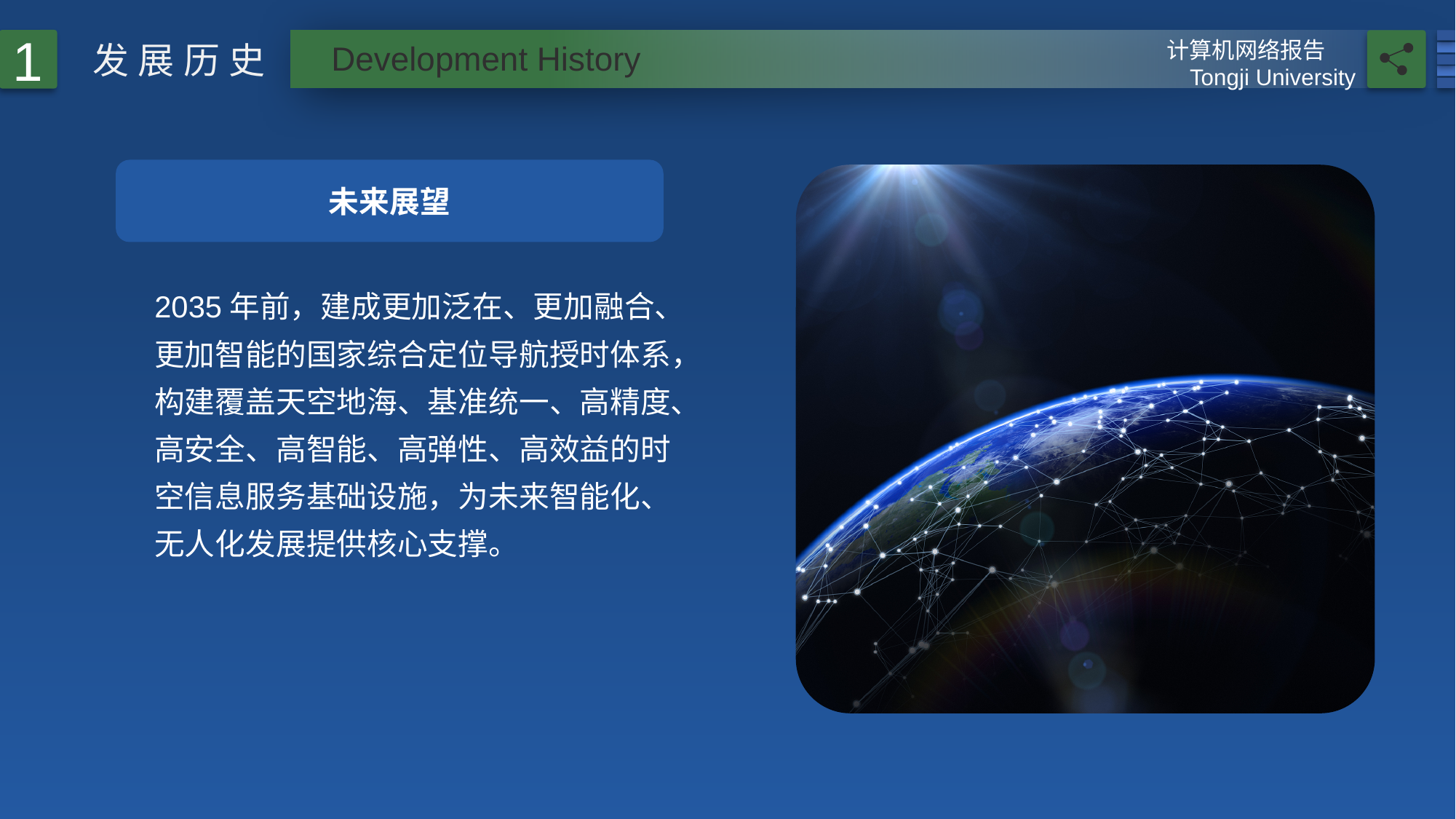

1

计算机网络报告
Tongji University

发展历史
Development History

未来展望

2035年前，建成更加泛在、更加融合、更加智能的国家综合定位导航授时体系，构建覆盖天空地海、基准统一、高精度、高安全、高智能、高弹性、高效益的时空信息服务基础设施，为未来智能化、无人化发展提供核心支撑。